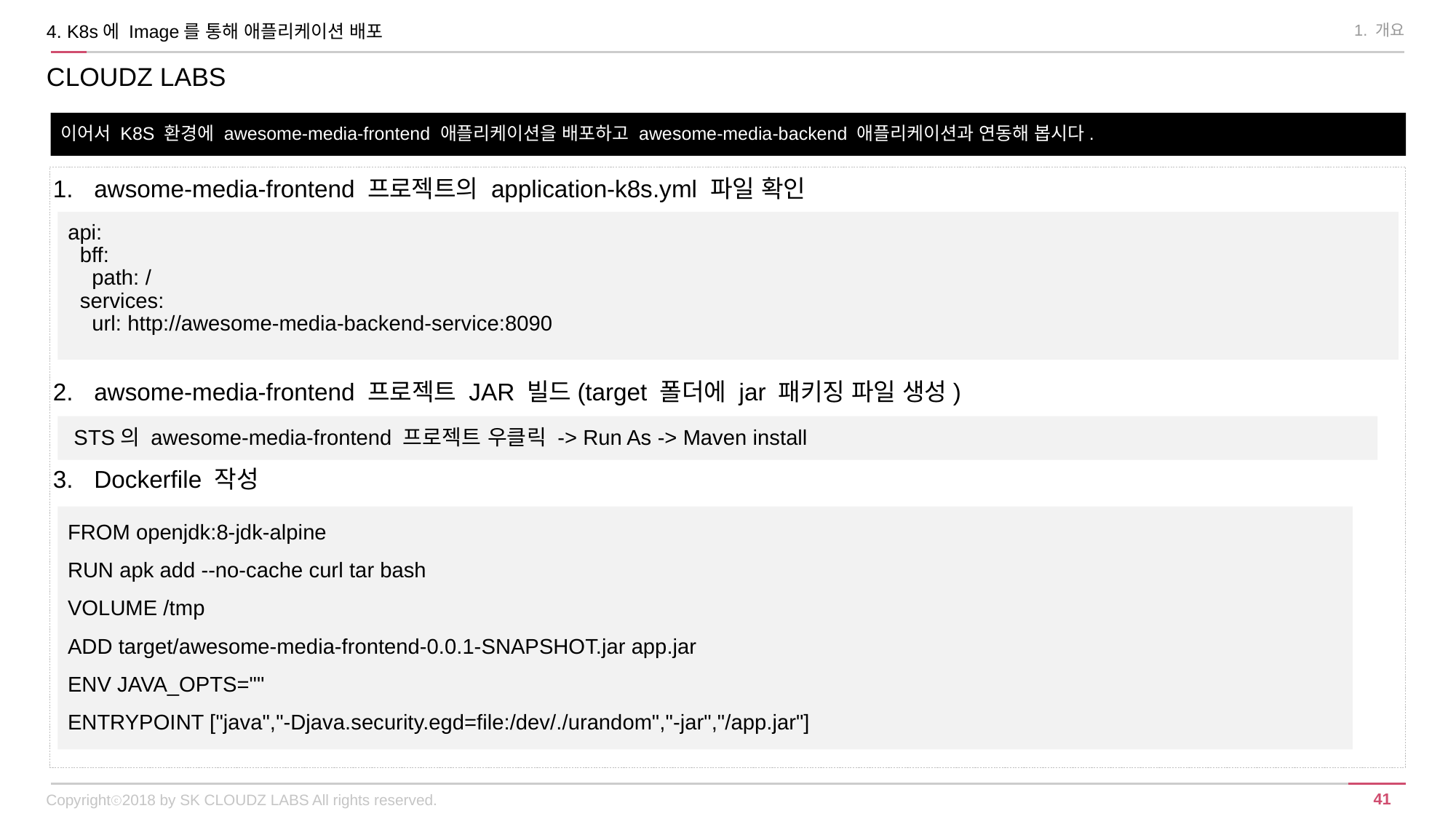

4. K8s에 Image를 통해 애플리케이션 배포
1. 개요
CLOUDZ LABS
이어서 K8S 환경에 awesome-media-frontend 애플리케이션을 배포하고 awesome-media-backend 애플리케이션과 연동해 봅시다.
awsome-media-frontend 프로젝트의 application-k8s.yml 파일 확인

awsome-media-frontend 프로젝트 JAR 빌드(target 폴더에 jar 패키징 파일 생성)

Dockerfile 작성

api:
  bff:
    path: /
  services:
    url: http://awesome-media-backend-service:8090
 STS의 awesome-media-frontend 프로젝트 우클릭 -> Run As -> Maven install
FROM openjdk:8-jdk-alpine
RUN apk add --no-cache curl tar bash
VOLUME /tmp
ADD target/awesome-media-frontend-0.0.1-SNAPSHOT.jar app.jar
ENV JAVA_OPTS=""
ENTRYPOINT ["java","-Djava.security.egd=file:/dev/./urandom","-jar","/app.jar"]
Copyrightⓒ2018 by SK CLOUDZ LABS All rights reserved.